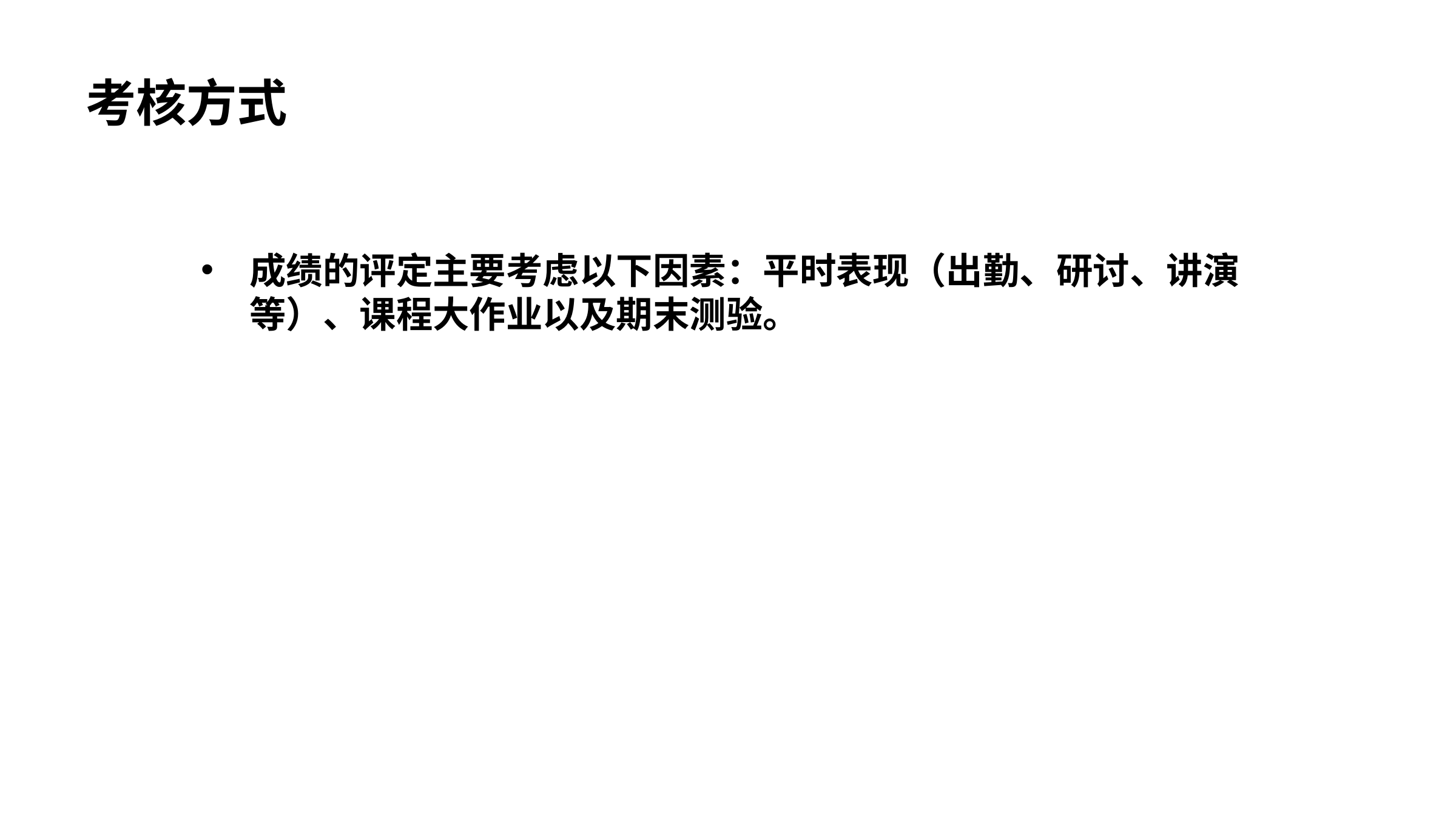

# 考核方式
成绩的评定主要考虑以下因素：平时表现（出勤、研讨、讲演等）、课程大作业以及期末测验。